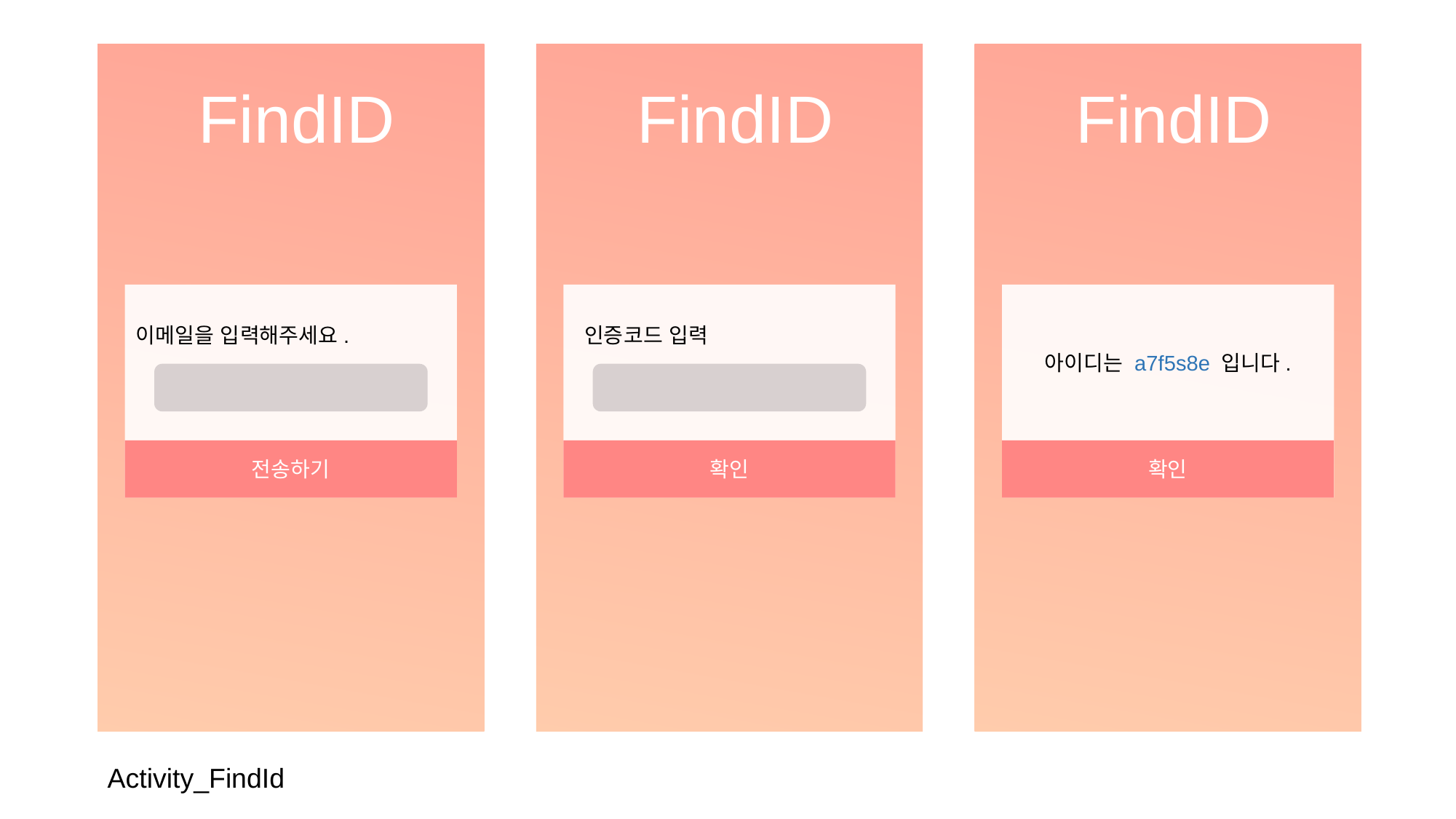

FindID
FindID
FindID

이메일을 입력해주세요.
인증코드 입력
아이디는 a7f5s8e 입니다.

전송하기
확인
확인
Activity_FindId